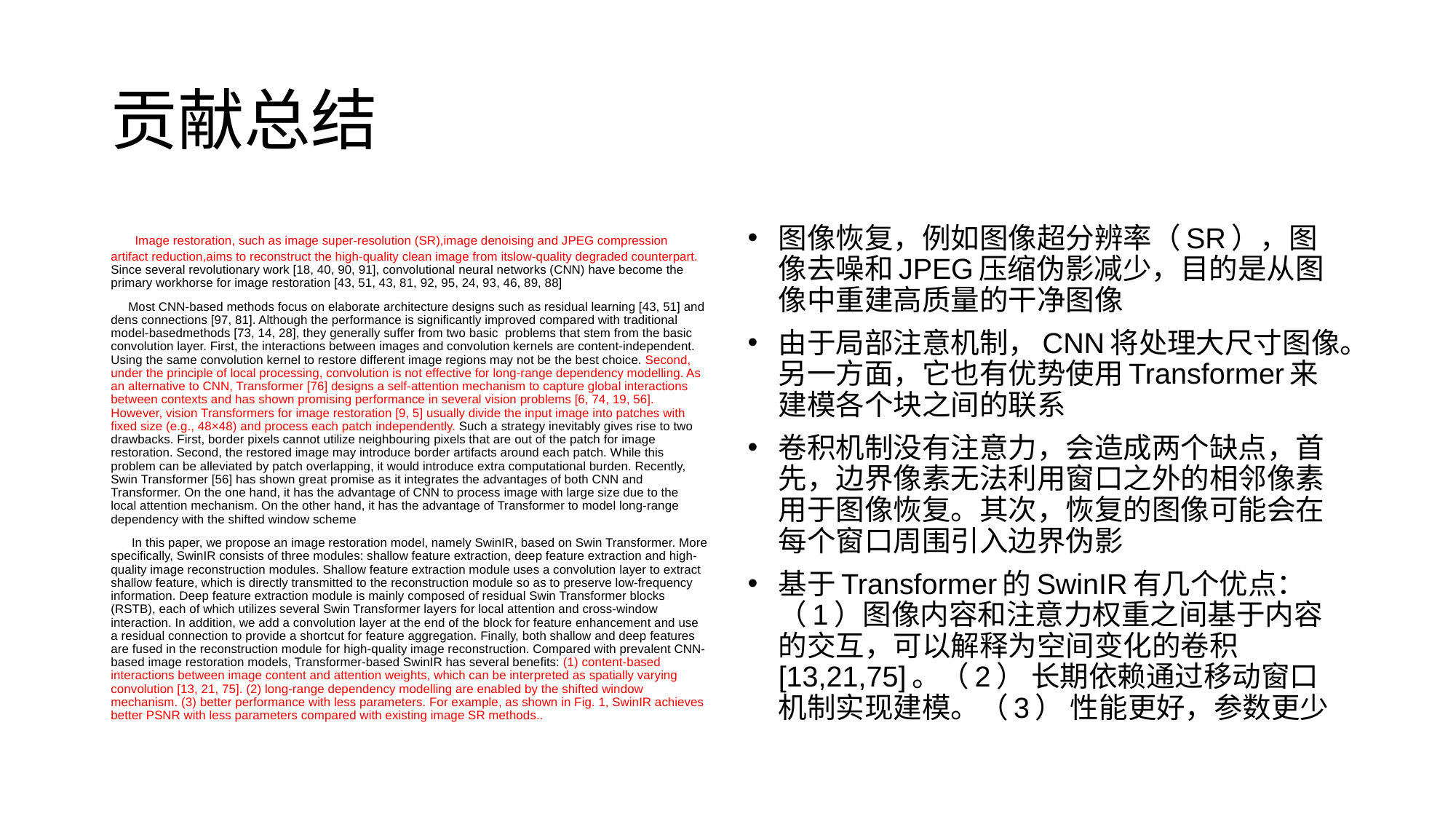

# 贡献总结
    Image restoration, such as image super-resolution (SR),image denoising and JPEG compression artifact reduction,aims to reconstruct the high-quality clean image from itslow-quality degraded counterpart. Since several revolutionary work [18, 40, 90, 91], convolutional neural networks (CNN) have become the primary workhorse for image restoration [43, 51, 43, 81, 92, 95, 24, 93, 46, 89, 88]
     Most CNN-based methods focus on elaborate architecture designs such as residual learning [43, 51] and dens connections [97, 81]. Although the performance is significantly improved compared with traditional model-basedmethods [73, 14, 28], they generally suffer from two basic  problems that stem from the basic convolution layer. First, the interactions between images and convolution kernels are content-independent. Using the same convolution kernel to restore different image regions may not be the best choice. Second, under the principle of local processing, convolution is not effective for long-range dependency modelling. As an alternative to CNN, Transformer [76] designs a self-attention mechanism to capture global interactions between contexts and has shown promising performance in several vision problems [6, 74, 19, 56]. However, vision Transformers for image restoration [9, 5] usually divide the input image into patches with fixed size (e.g., 48×48) and process each patch independently. Such a strategy inevitably gives rise to two drawbacks. First, border pixels cannot utilize neighbouring pixels that are out of the patch for image restoration. Second, the restored image may introduce border artifacts around each patch. While this problem can be alleviated by patch overlapping, it would introduce extra computational burden. Recently, Swin Transformer [56] has shown great promise as it integrates the advantages of both CNN and Transformer. On the one hand, it has the advantage of CNN to process image with large size due to the local attention mechanism. On the other hand, it has the advantage of Transformer to model long-range dependency with the shifted window scheme
      In this paper, we propose an image restoration model, namely SwinIR, based on Swin Transformer. More specifically, SwinIR consists of three modules: shallow feature extraction, deep feature extraction and high-quality image reconstruction modules. Shallow feature extraction module uses a convolution layer to extract shallow feature, which is directly transmitted to the reconstruction module so as to preserve low-frequency information. Deep feature extraction module is mainly composed of residual Swin Transformer blocks (RSTB), each of which utilizes several Swin Transformer layers for local attention and cross-window interaction. In addition, we add a convolution layer at the end of the block for feature enhancement and use a residual connection to provide a shortcut for feature aggregation. Finally, both shallow and deep features are fused in the reconstruction module for high-quality image reconstruction. Compared with prevalent CNN-based image restoration models, Transformer-based SwinIR has several benefits: (1) content-based interactions between image content and attention weights, which can be interpreted as spatially varying convolution [13, 21, 75]. (2) long-range dependency modelling are enabled by the shifted window mechanism. (3) better performance with less parameters. For example, as shown in Fig. 1, SwinIR achieves better PSNR with less parameters compared with existing image SR methods..

图像恢复，例如图像超分辨率（SR），图像去噪和JPEG压缩伪影减少，目的是从图像中重建高质量的干净图像
由于局部注意机制，CNN将处理大尺寸图像。另一方面，它也有优势使用Transformer来建模各个块之间的联系
卷积机制没有注意力，会造成两个缺点，首先，边界像素无法利用窗口之外的相邻像素用于图像恢复。其次，恢复的图像可能会在每个窗口周围引入边界伪影
基于Transformer的SwinIR有几个优点：（1）图像内容和注意力权重之间基于内容的交互，可以解释为空间变化的卷积[13,21,75]。（2） 长期依赖通过移动窗口机制实现建模。（3） 性能更好，参数更少